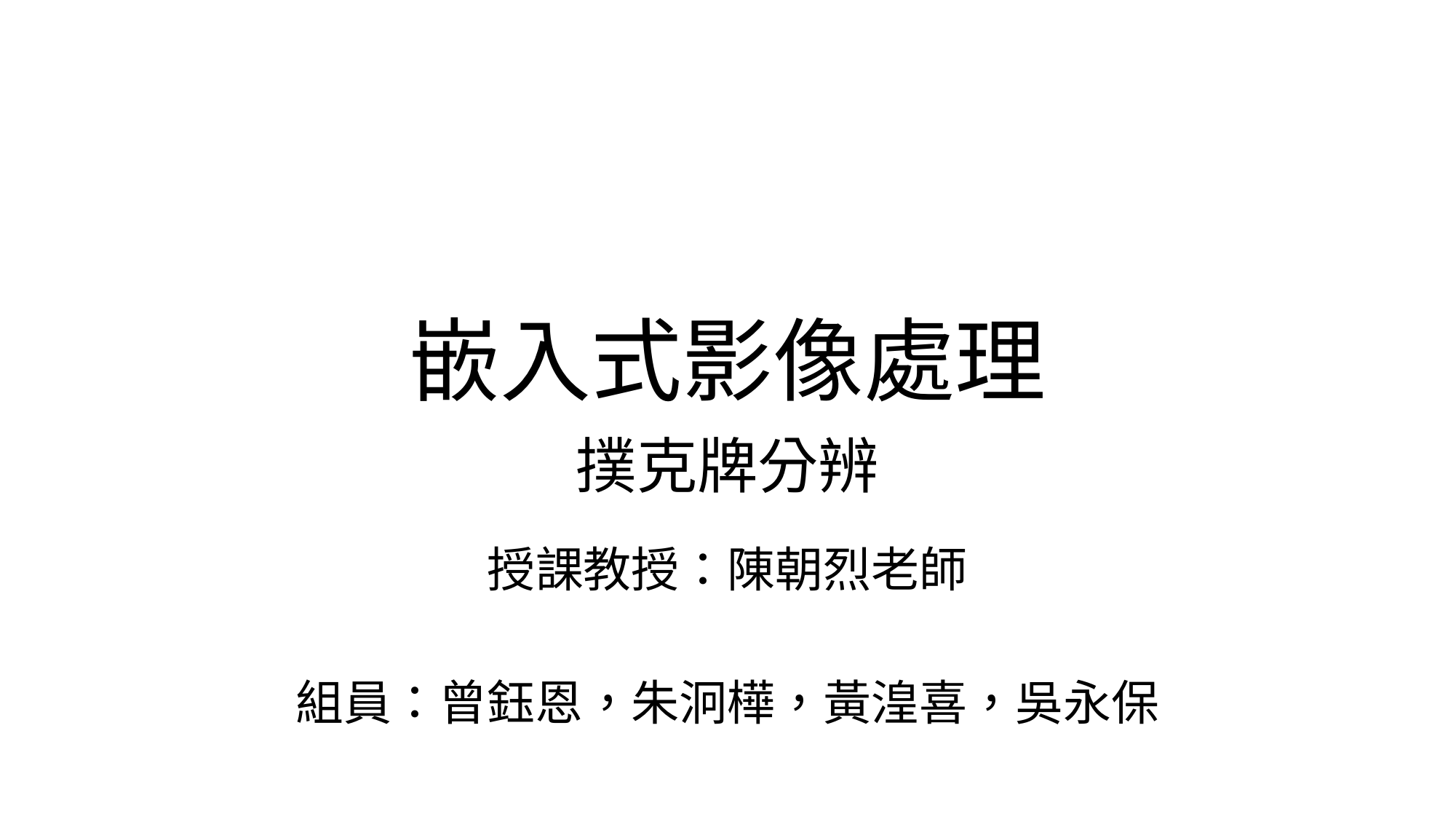

# 嵌入式影像處理
撲克牌分辨
授課教授：陳朝烈老師

組員：曾鈺恩，朱泂樺，黃湟喜，吳永保